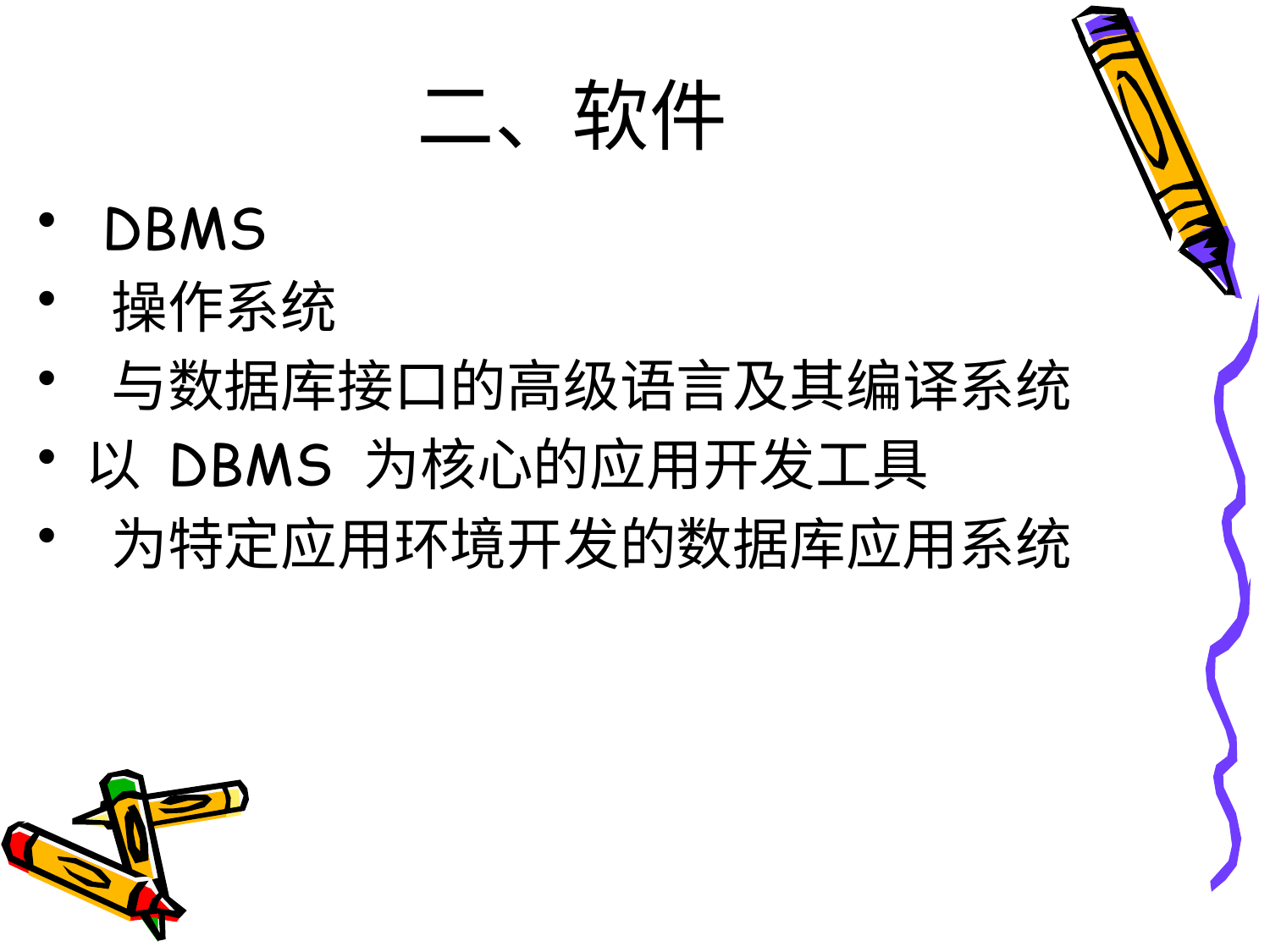

# 二、软件
 DBMS
 操作系统
 与数据库接口的高级语言及其编译系统
以 DBMS 为核心的应用开发工具
 为特定应用环境开发的数据库应用系统